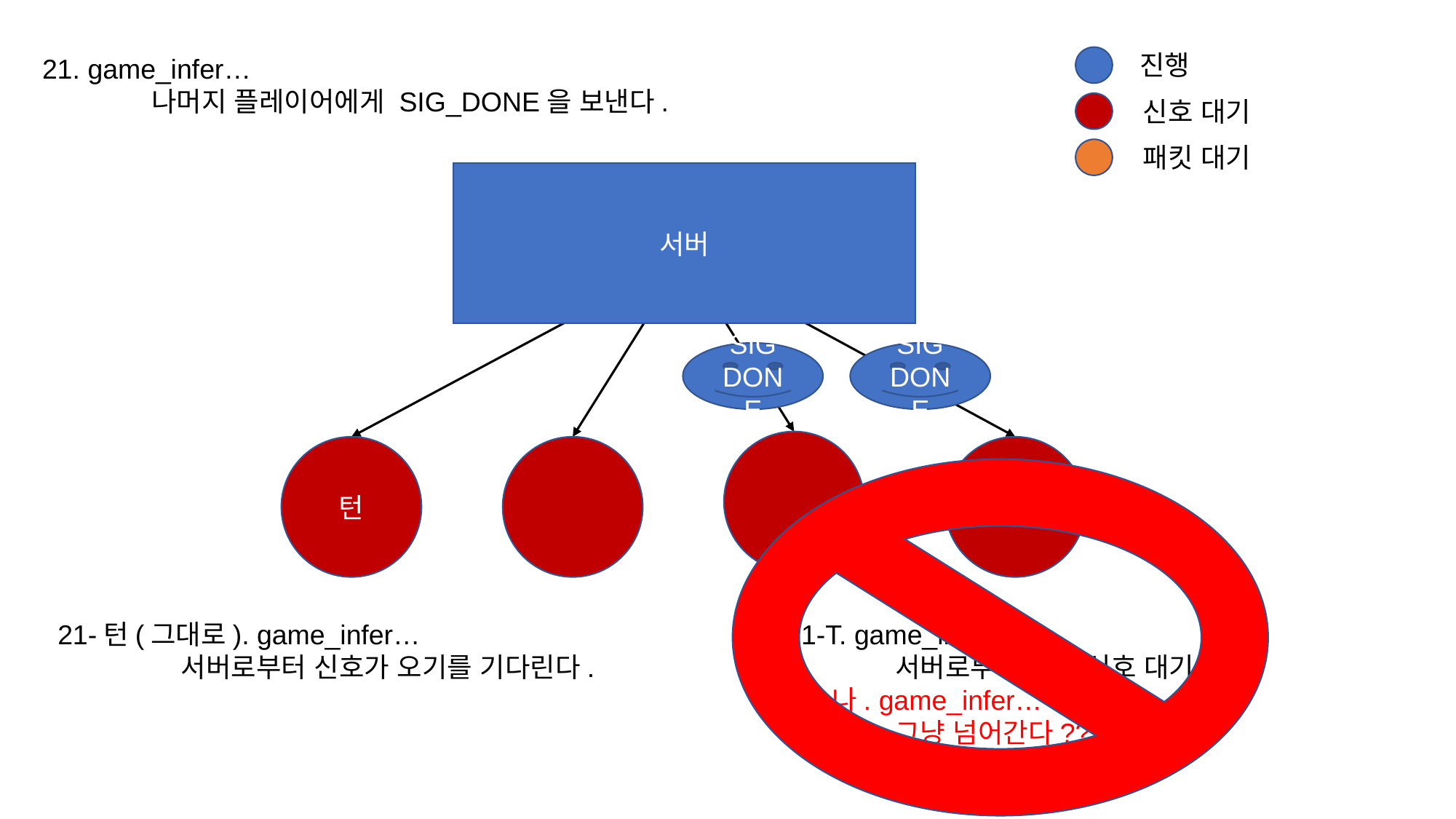

진행
21. game_infer…
	나머지 플레이어에게 SIG_DONE을 보낸다.

신호 대기

패킷 대기

서버
SIG
DONE
SIG
DONE

턴

21-턴(그대로). game_infer…
	 서버로부터 신호가 오기를 기다린다.
21-T. game_infer…
	서버로부터 오는 신호 대기
21-나. game_infer…
	그냥 넘어간다?????????
	다음 신호를 대기해야 됨